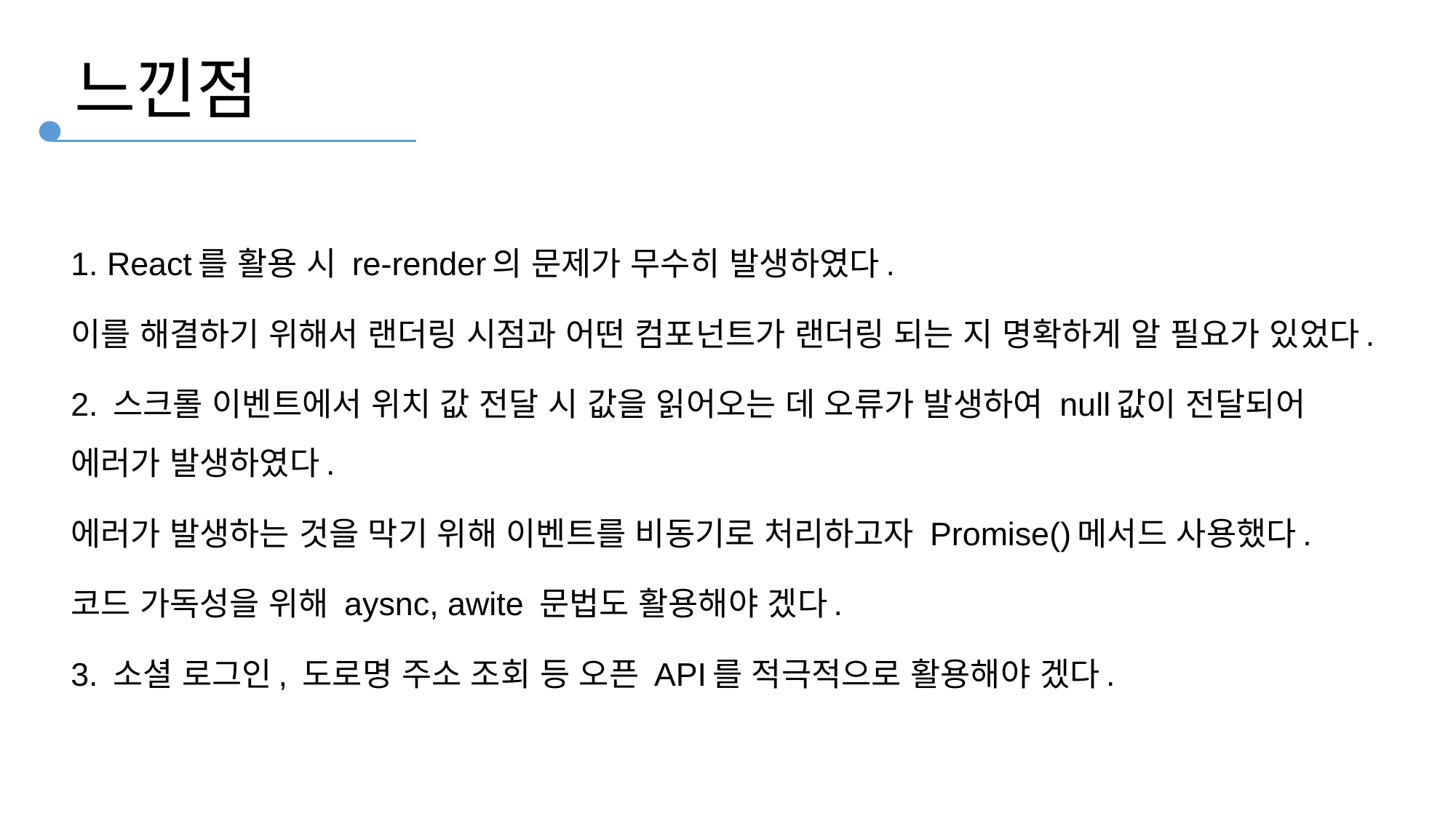

느낀점

1. React를 활용 시 re-render의 문제가 무수히 발생하였다.
이를 해결하기 위해서 랜더링 시점과 어떤 컴포넌트가 랜더링 되는 지 명확하게 알 필요가 있었다.
2. 스크롤 이벤트에서 위치 값 전달 시 값을 읽어오는 데 오류가 발생하여 null값이 전달되어 에러가 발생하였다.
에러가 발생하는 것을 막기 위해 이벤트를 비동기로 처리하고자 Promise()메서드 사용했다.
코드 가독성을 위해 aysnc, awite 문법도 활용해야 겠다.
3. 소셜 로그인, 도로명 주소 조회 등 오픈 API를 적극적으로 활용해야 겠다.